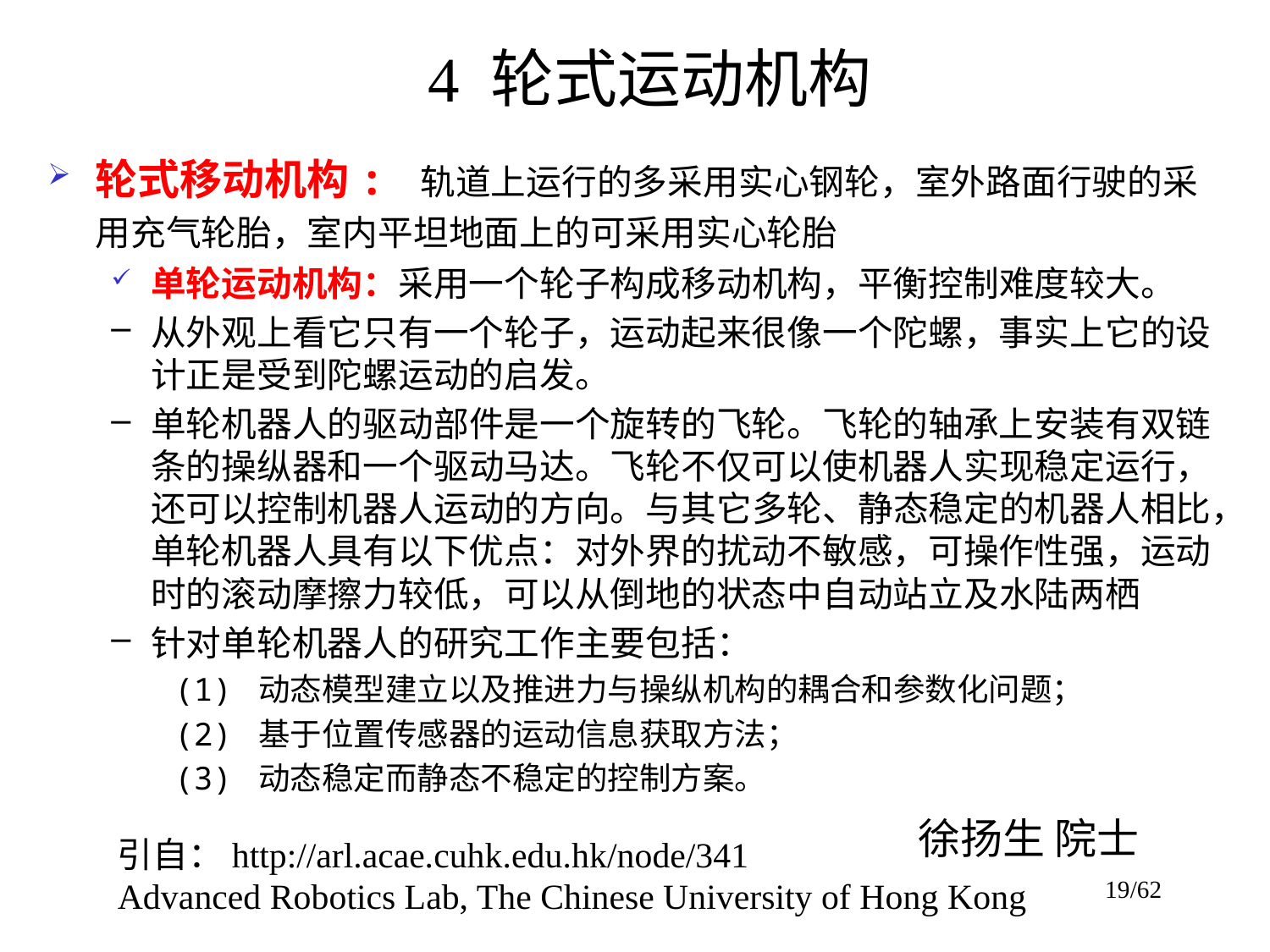

# 4 轮式运动机构
轮式移动机构: 轨道上运行的多采用实心钢轮，室外路面行驶的采用充气轮胎，室内平坦地面上的可采用实心轮胎
单轮运动机构：采用一个轮子构成移动机构，平衡控制难度较大。
从外观上看它只有一个轮子，运动起来很像一个陀螺，事实上它的设计正是受到陀螺运动的启发。
单轮机器人的驱动部件是一个旋转的飞轮。飞轮的轴承上安装有双链条的操纵器和一个驱动马达。飞轮不仅可以使机器人实现稳定运行，还可以控制机器人运动的方向。与其它多轮、静态稳定的机器人相比，单轮机器人具有以下优点：对外界的扰动不敏感，可操作性强，运动时的滚动摩擦力较低，可以从倒地的状态中自动站立及水陆两栖
针对单轮机器人的研究工作主要包括：
(1) 动态模型建立以及推进力与操纵机构的耦合和参数化问题；
(2) 基于位置传感器的运动信息获取方法；
(3) 动态稳定而静态不稳定的控制方案。
徐扬生 院士
引自：http://arl.acae.cuhk.edu.hk/node/341
Advanced Robotics Lab, The Chinese University of Hong Kong
19/62